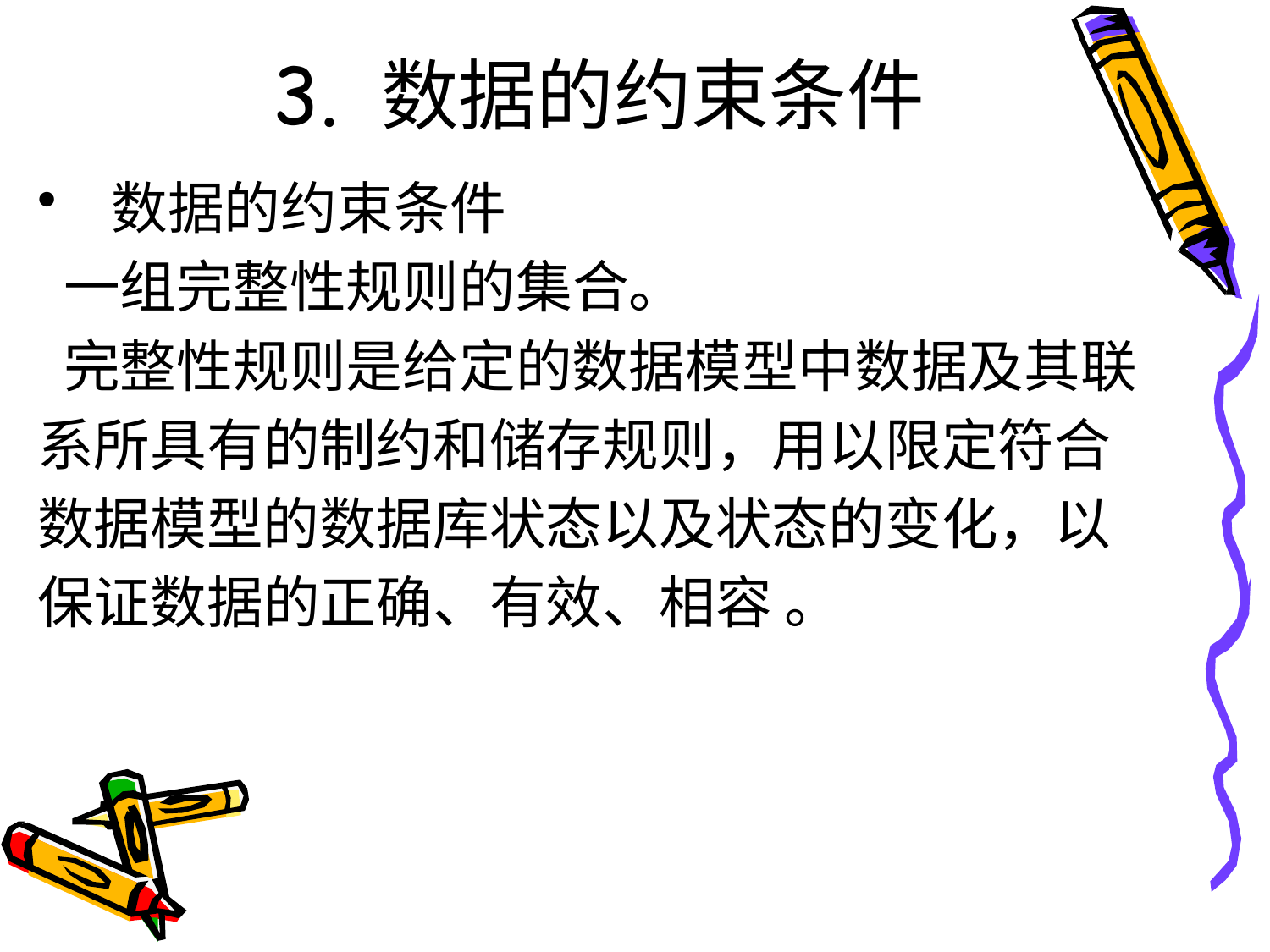

# 3. 数据的约束条件
 数据的约束条件
 一组完整性规则的集合。
 完整性规则是给定的数据模型中数据及其联
系所具有的制约和储存规则，用以限定符合
数据模型的数据库状态以及状态的变化，以
保证数据的正确、有效、相容 。